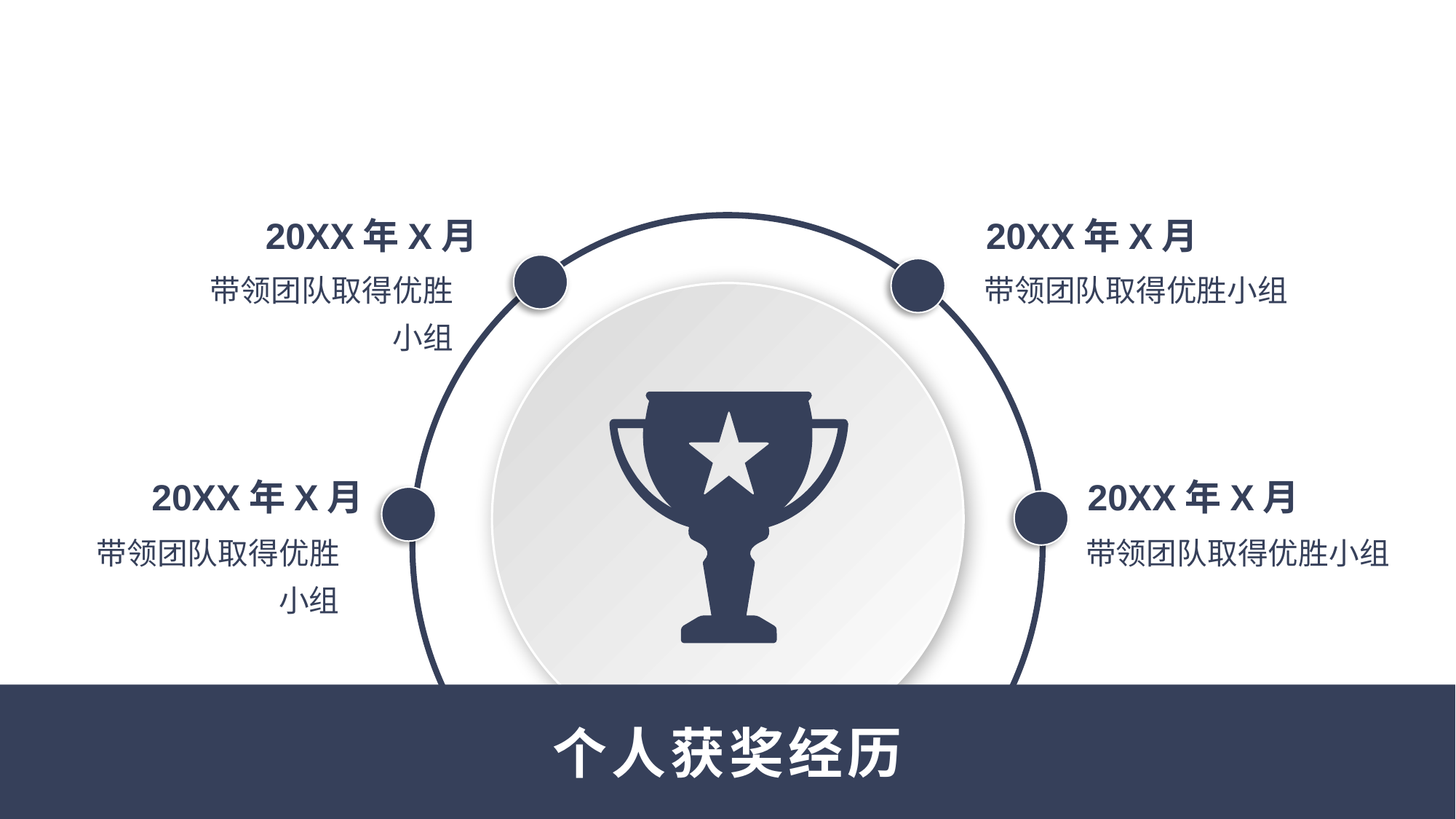

20XX年X月
20XX年X月

带领团队取得优胜小组

带领团队取得优胜小组

20XX年X月
20XX年X月

带领团队取得优胜小组
带领团队取得优胜小组

个人获奖经历